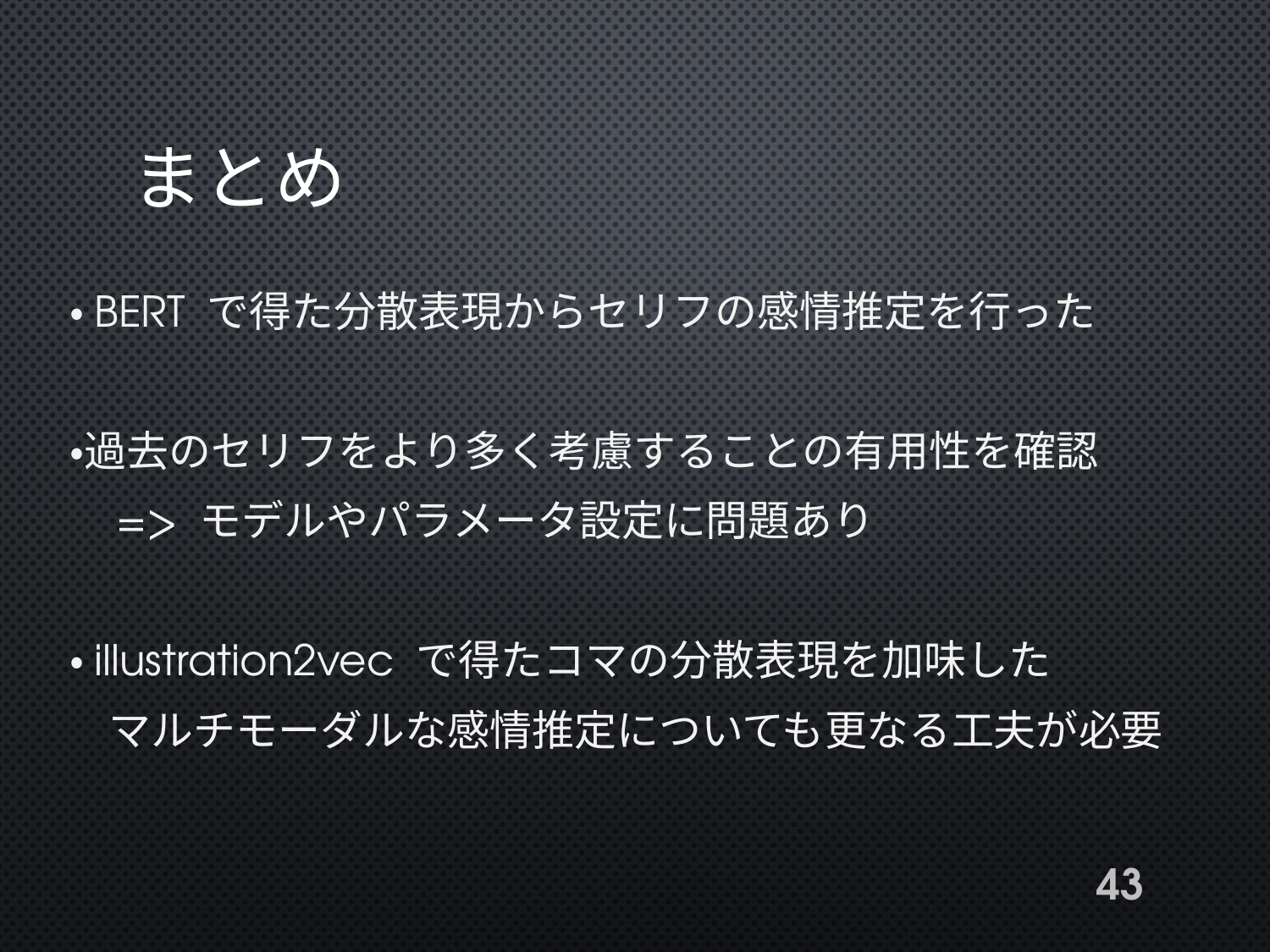

# まとめ
・BERT で得た分散表現からセリフの感情推定を行った

・過去のセリフをより多く考慮することの有用性を確認
    => モデルやパラメータ設定に問題あり

・illustration2vec で得たコマの分散表現を加味した
   マルチモーダルな感情推定についても更なる工夫が必要

43